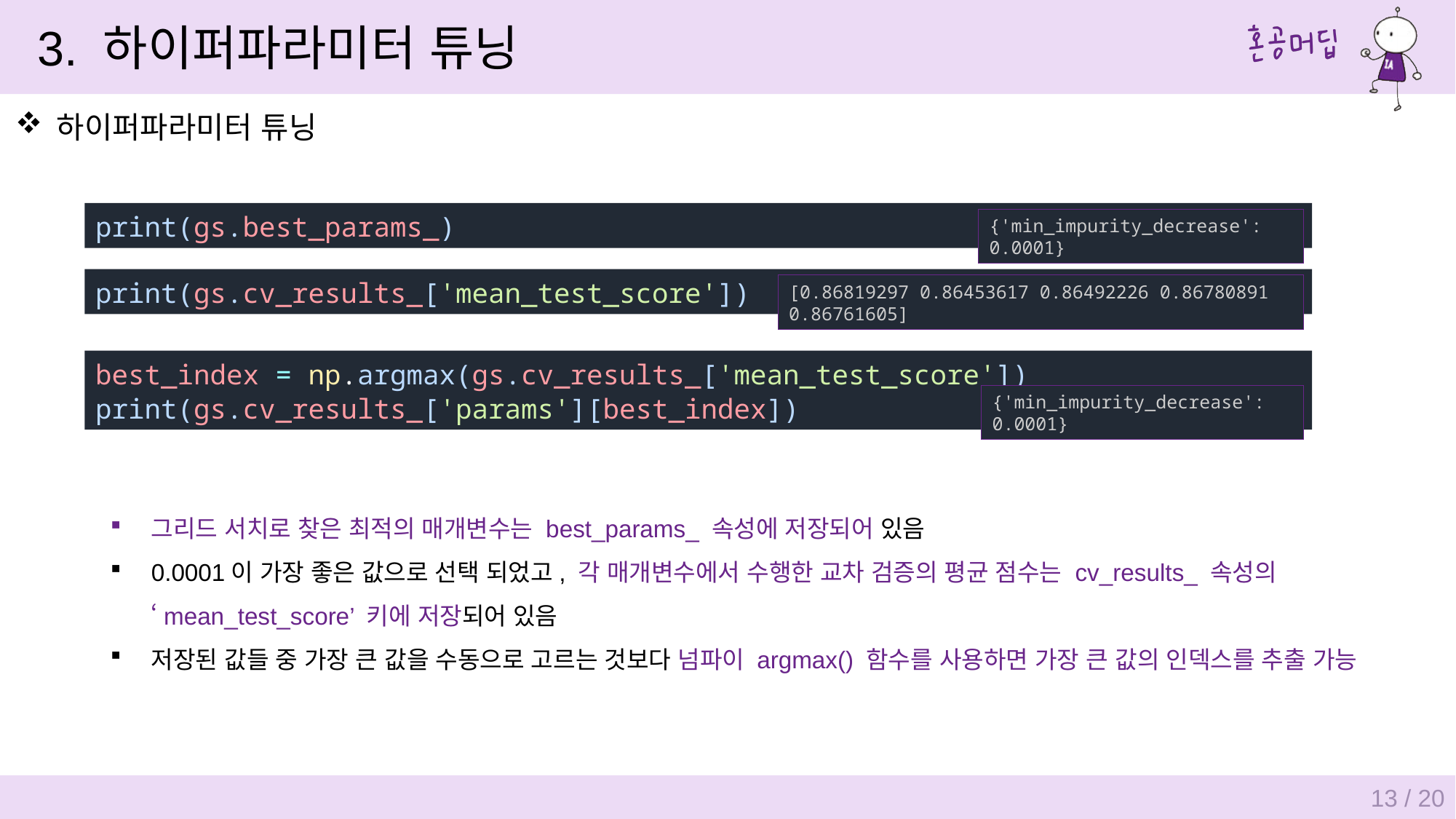

3. 하이퍼파라미터 튜닝
하이퍼파라미터 튜닝
print(gs.best_params_)
{'min_impurity_decrease': 0.0001}
print(gs.cv_results_['mean_test_score'])
[0.86819297 0.86453617 0.86492226 0.86780891 0.86761605]
best_index = np.argmax(gs.cv_results_['mean_test_score'])
print(gs.cv_results_['params'][best_index])
{'min_impurity_decrease': 0.0001}
그리드 서치로 찾은 최적의 매개변수는 best_params_ 속성에 저장되어 있음
0.0001이 가장 좋은 값으로 선택 되었고, 각 매개변수에서 수행한 교차 검증의 평균 점수는 cv_results_ 속성의
‘mean_test_score’ 키에 저장되어 있음
저장된 값들 중 가장 큰 값을 수동으로 고르는 것보다 넘파이 argmax() 함수를 사용하면 가장 큰 값의 인덱스를 추출 가능
13 / 20